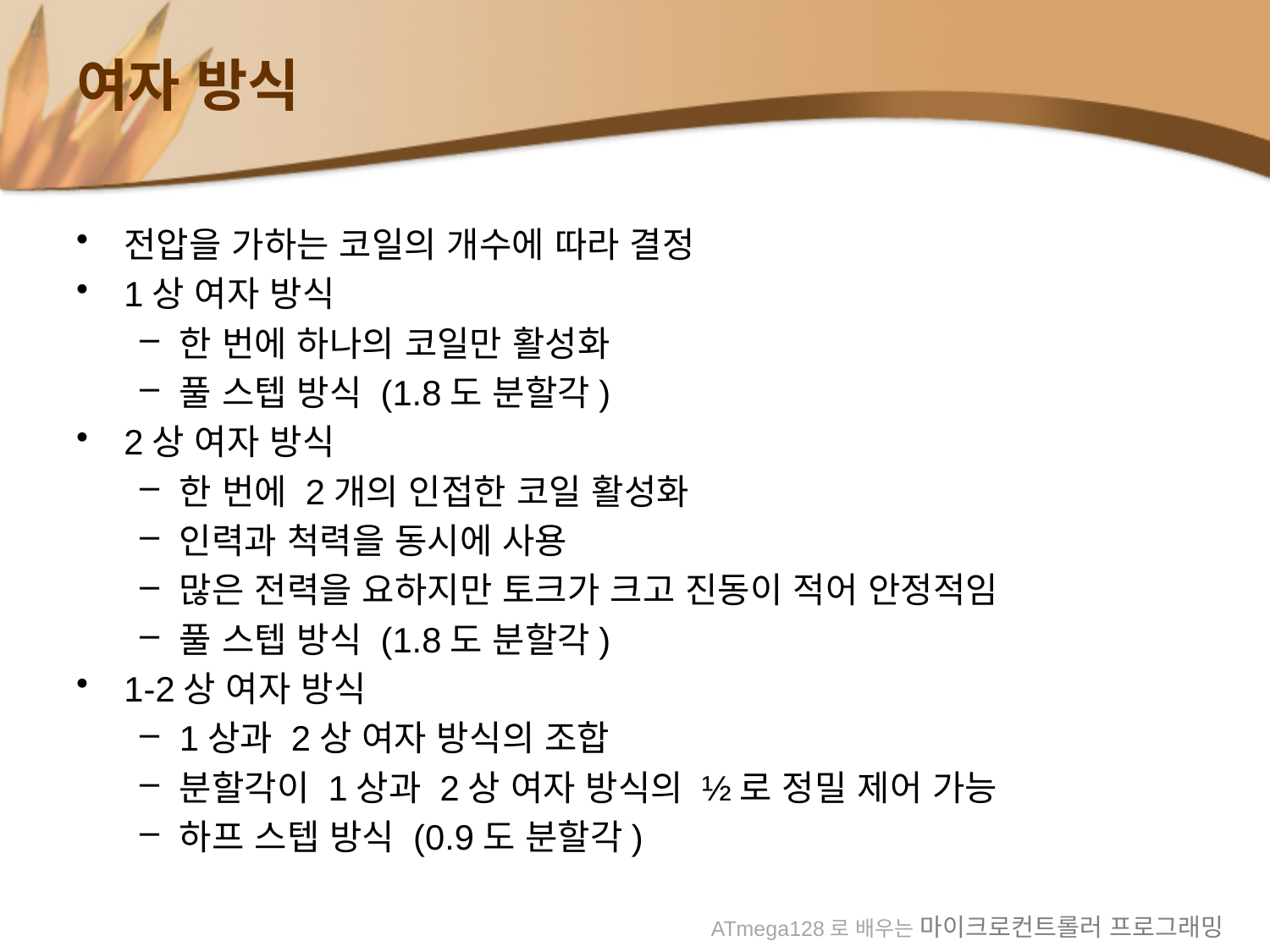

# 여자 방식
전압을 가하는 코일의 개수에 따라 결정
1상 여자 방식
한 번에 하나의 코일만 활성화
풀 스텝 방식 (1.8도 분할각)
2상 여자 방식
한 번에 2개의 인접한 코일 활성화
인력과 척력을 동시에 사용
많은 전력을 요하지만 토크가 크고 진동이 적어 안정적임
풀 스텝 방식 (1.8도 분할각)
1-2상 여자 방식
1상과 2상 여자 방식의 조합
분할각이 1상과 2상 여자 방식의 ½로 정밀 제어 가능
하프 스텝 방식 (0.9도 분할각)